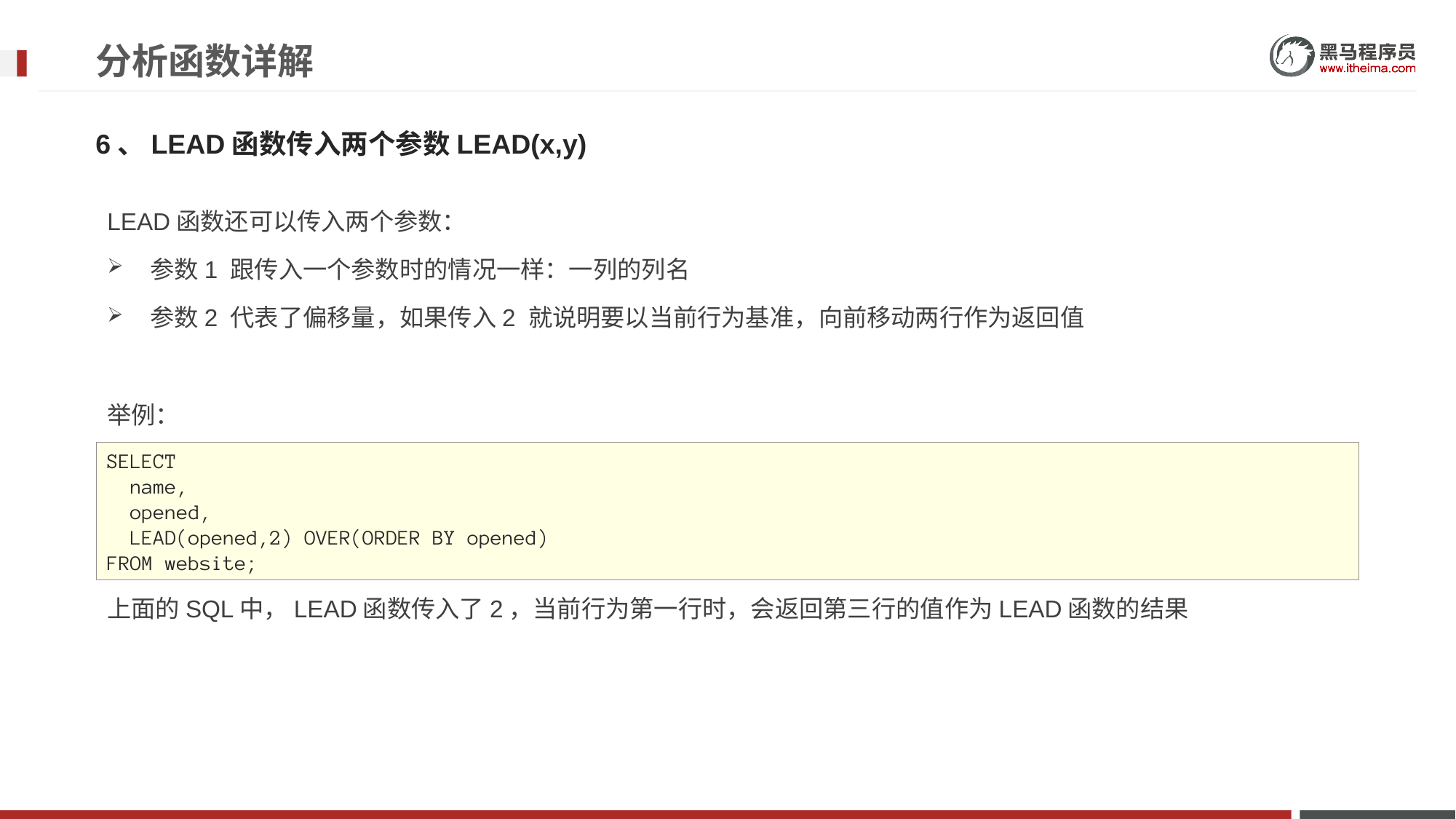

# 分析函数详解
6、LEAD函数传入两个参数LEAD(x,y)
LEAD函数还可以传入两个参数：
参数1 跟传入一个参数时的情况一样：一列的列名
参数2 代表了偏移量，如果传入2 就说明要以当前行为基准，向前移动两行作为返回值

举例：

上面的SQL中，LEAD函数传入了2，当前行为第一行时，会返回第三行的值作为LEAD函数的结果
SELECT
  name,
  opened,
  LEAD(opened,2) OVER(ORDER BY opened)
FROM website;